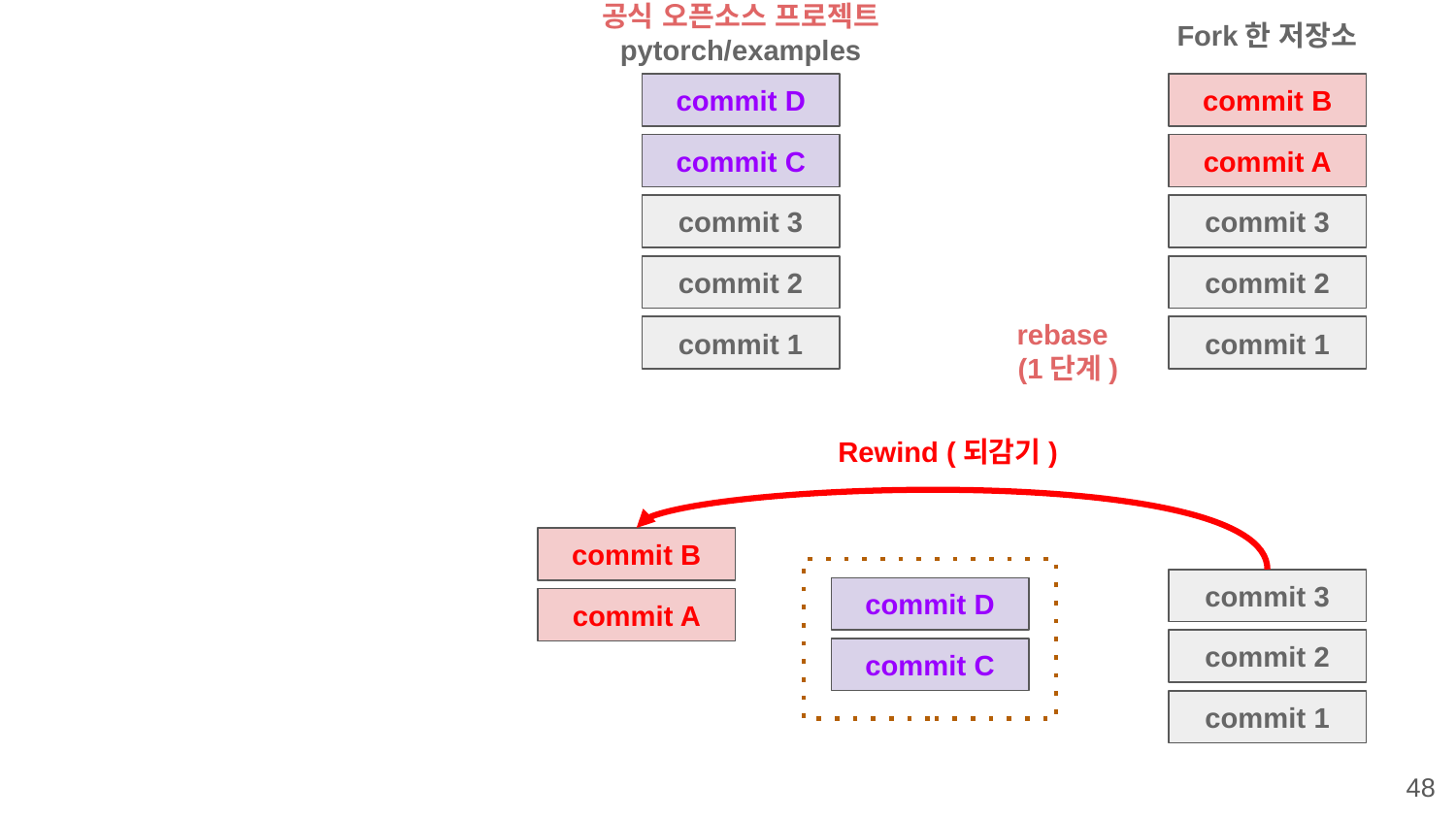

공식 오픈소스 프로젝트
pytorch/examples
Fork한 저장소
commit D
commit B
commit C
commit A
commit 3
commit 3
commit 2
commit 2
rebase
(1단계)
commit 1
commit 1
Rewind (되감기)
commit B

commit 3
commit D
commit A
commit 2
commit C
commit 1
48